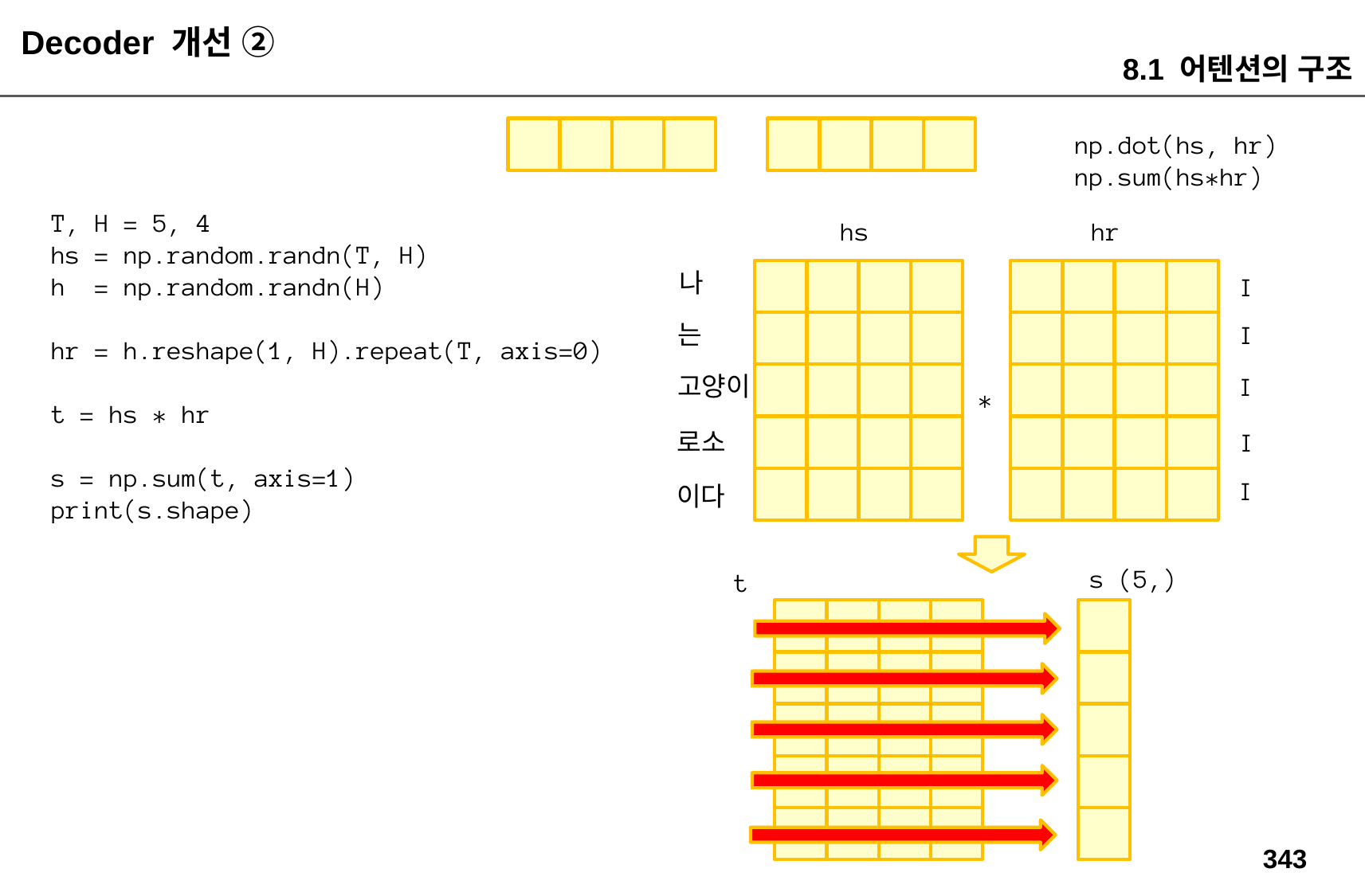

Decoder 개선 ②
8.1 어텐션의 구조

np.dot(hs, hr)
np.sum(hs*hr)
T, H = 5, 4
hs = np.random.randn(T, H)
h  = np.random.randn(H)

hr = h.reshape(1, H).repeat(T, axis=0)

t = hs * hr

s = np.sum(t, axis=1)
print(s.shape)
hs
hr
나

I
는

I
고양이

I
*

로소
I

I
이다

s (5,)
t